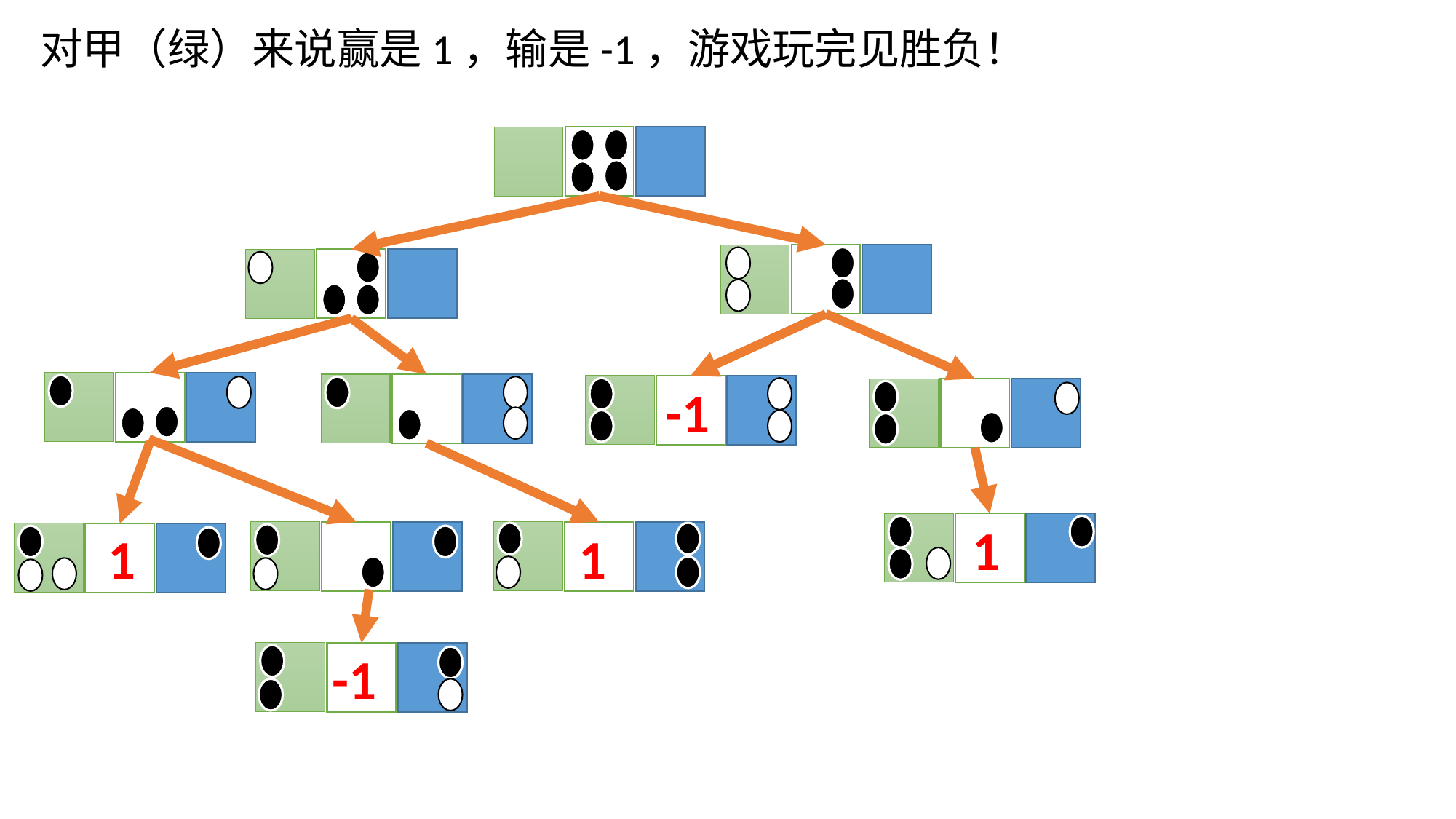

# 对甲（绿）来说赢是1，输是-1，游戏玩完见胜负！

-1

1

1
1

-1